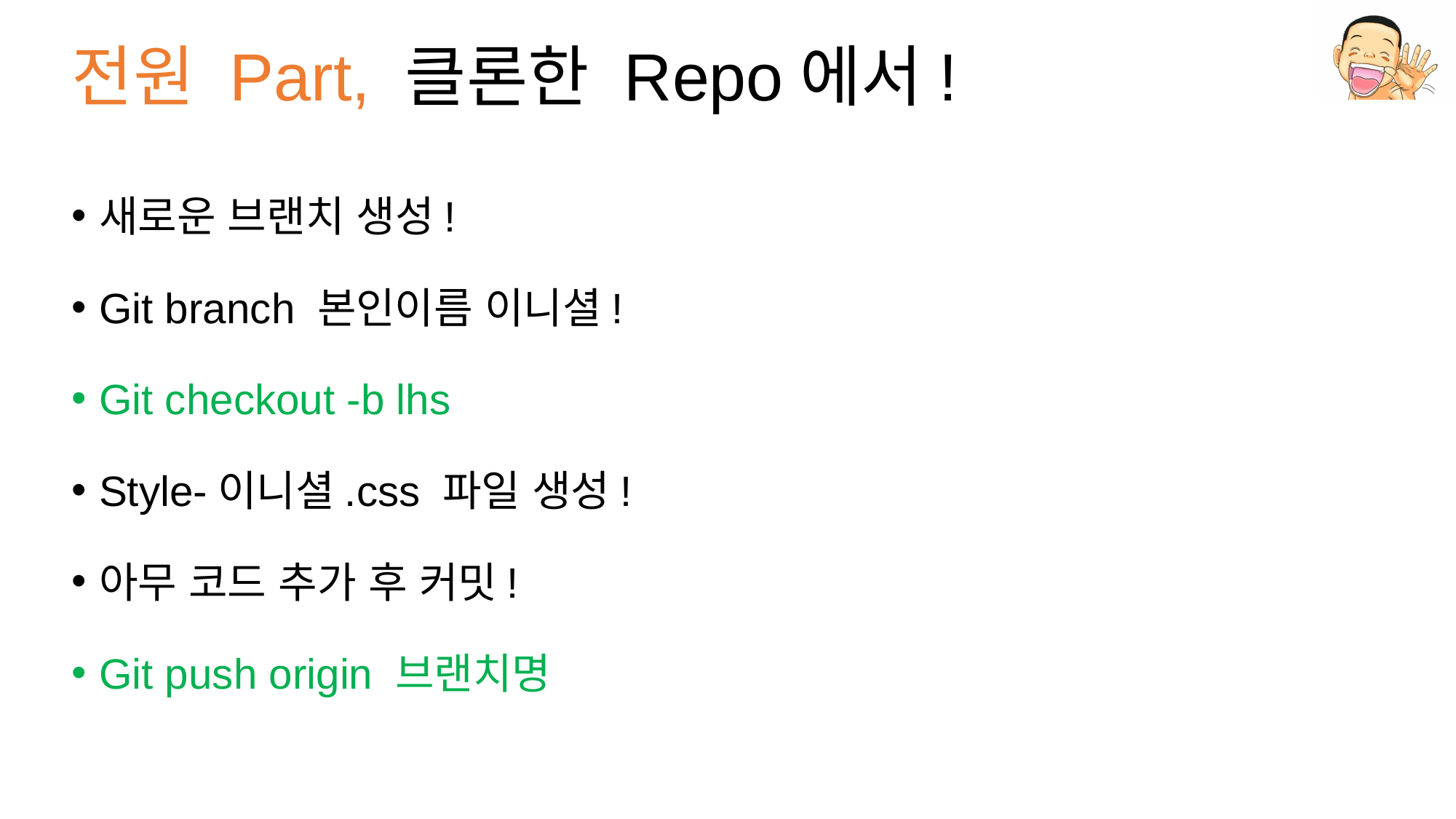

# 전원 Part, 클론한 Repo에서!
새로운 브랜치 생성!
Git branch 본인이름 이니셜!
Git checkout -b lhs
Style-이니셜.css 파일 생성!
아무 코드 추가 후 커밋!
Git push origin 브랜치명